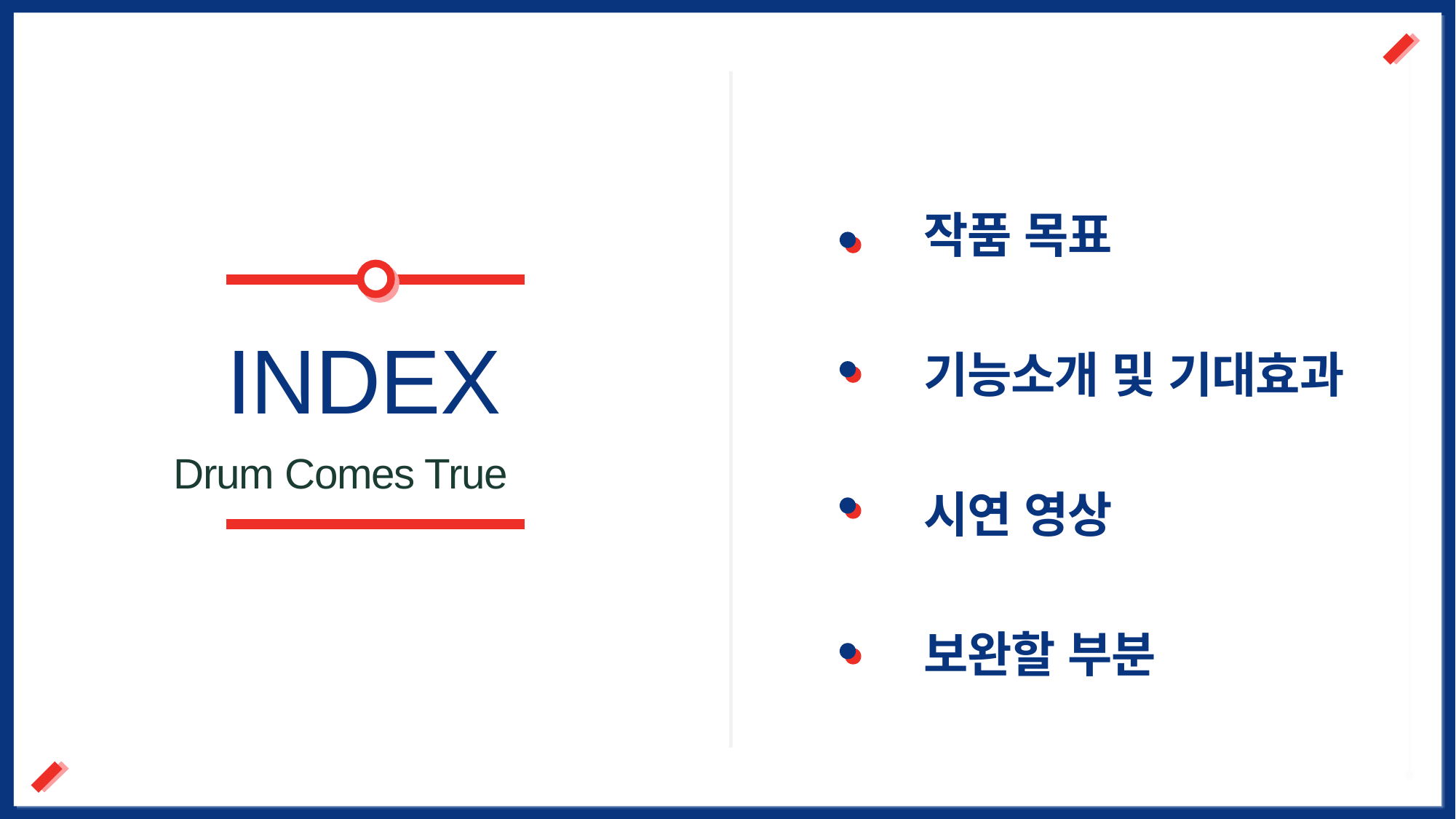

작품 목표

기능소개 및 기대효과

시연 영상

보완할 부분
INDEX

Drum Comes True